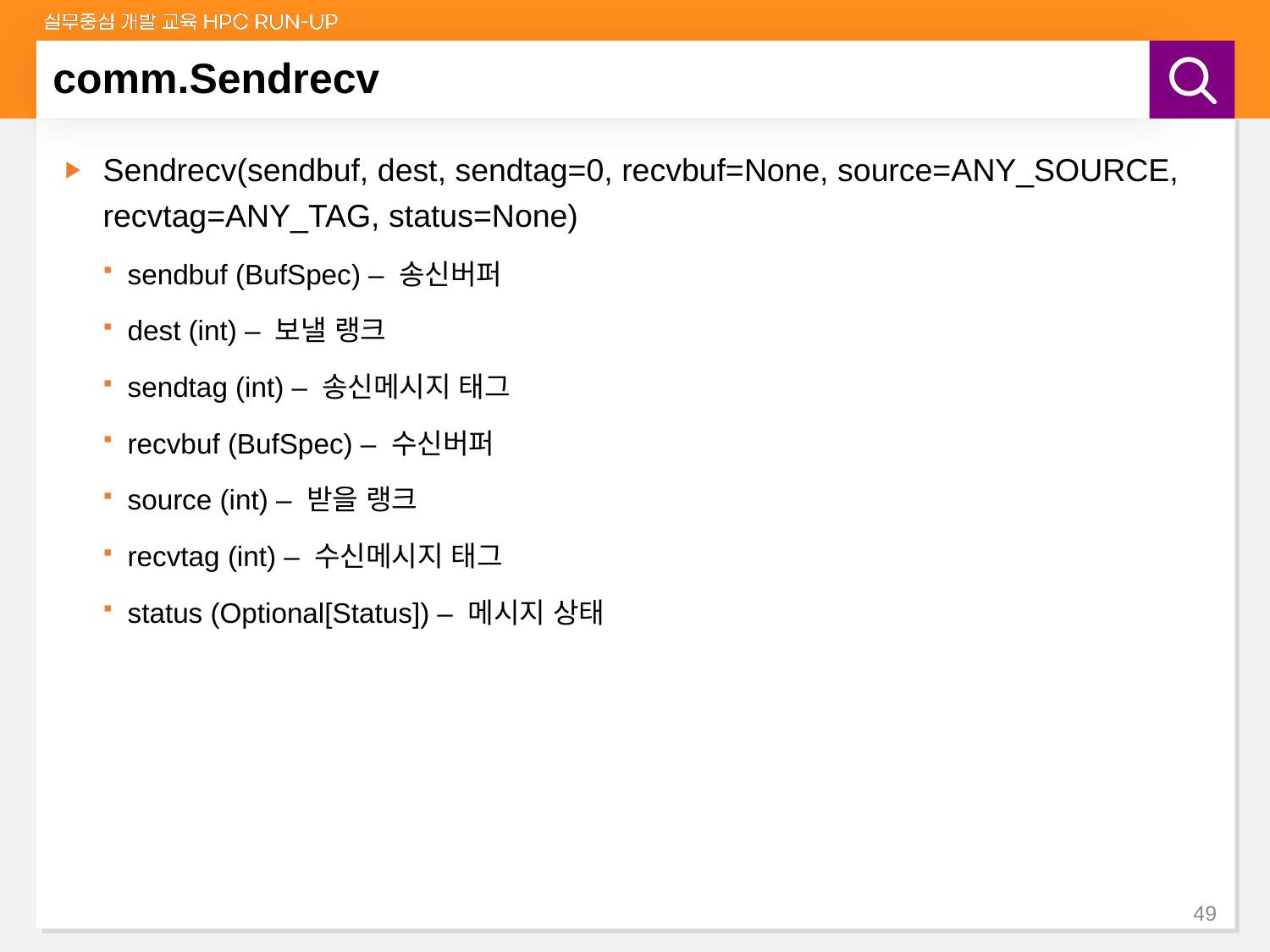

# comm.Sendrecv
Sendrecv(sendbuf, dest, sendtag=0, recvbuf=None, source=ANY_SOURCE, recvtag=ANY_TAG, status=None)
sendbuf (BufSpec) – 송신버퍼
dest (int) – 보낼 랭크
sendtag (int) – 송신메시지 태그
recvbuf (BufSpec) – 수신버퍼
source (int) – 받을 랭크
recvtag (int) – 수신메시지 태그
status (Optional[Status]) – 메시지 상태
49